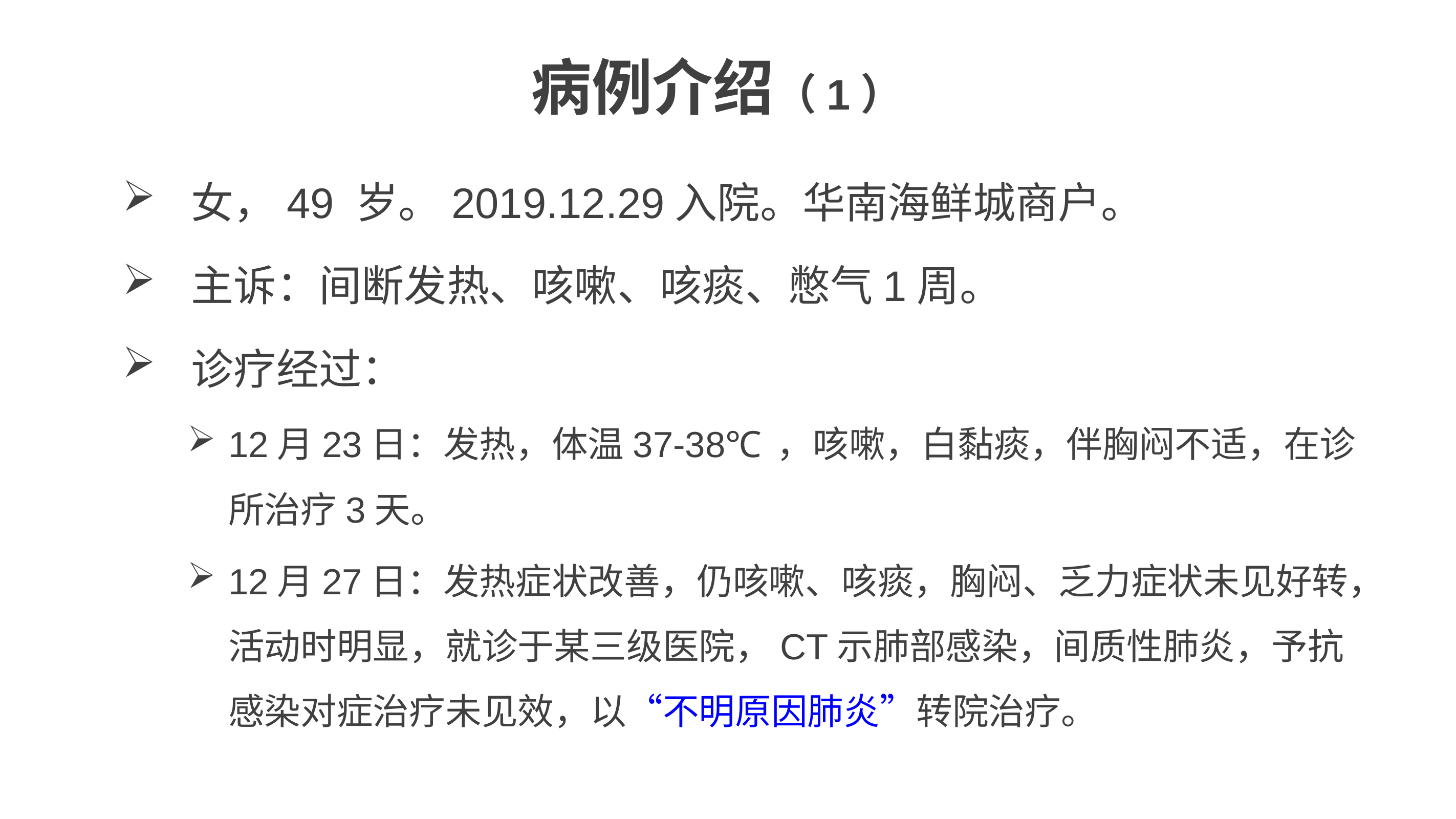

# 病例介绍（1）
 女，49 岁。2019.12.29入院。华南海鲜城商户。
 主诉：间断发热、咳嗽、咳痰、憋气1周。
 诊疗经过：
12月23日：发热，体温37-38℃，咳嗽，白黏痰，伴胸闷不适，在诊所治疗3天。
12月27日：发热症状改善，仍咳嗽、咳痰，胸闷、乏力症状未见好转，活动时明显，就诊于某三级医院，CT示肺部感染，间质性肺炎，予抗感染对症治疗未见效，以“不明原因肺炎”转院治疗。